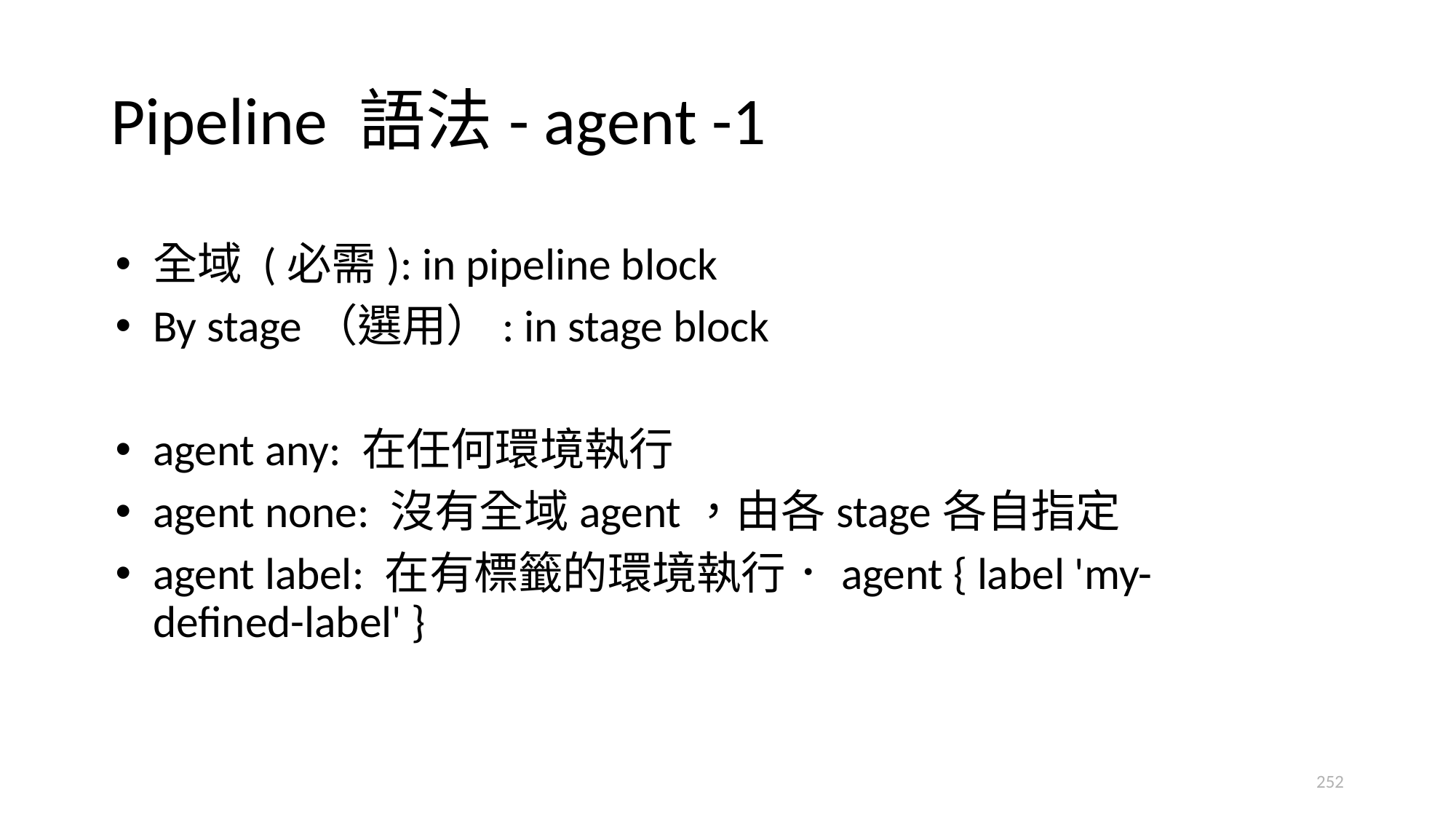

# Pipeline 語法- agent -1
全域 (必需): in pipeline block
By stage（選用）: in stage block

agent any: 在任何環境執行
agent none: 沒有全域agent，由各stage各自指定
agent label: 在有標籤的環境執行．agent { label 'my-defined-label' }
252